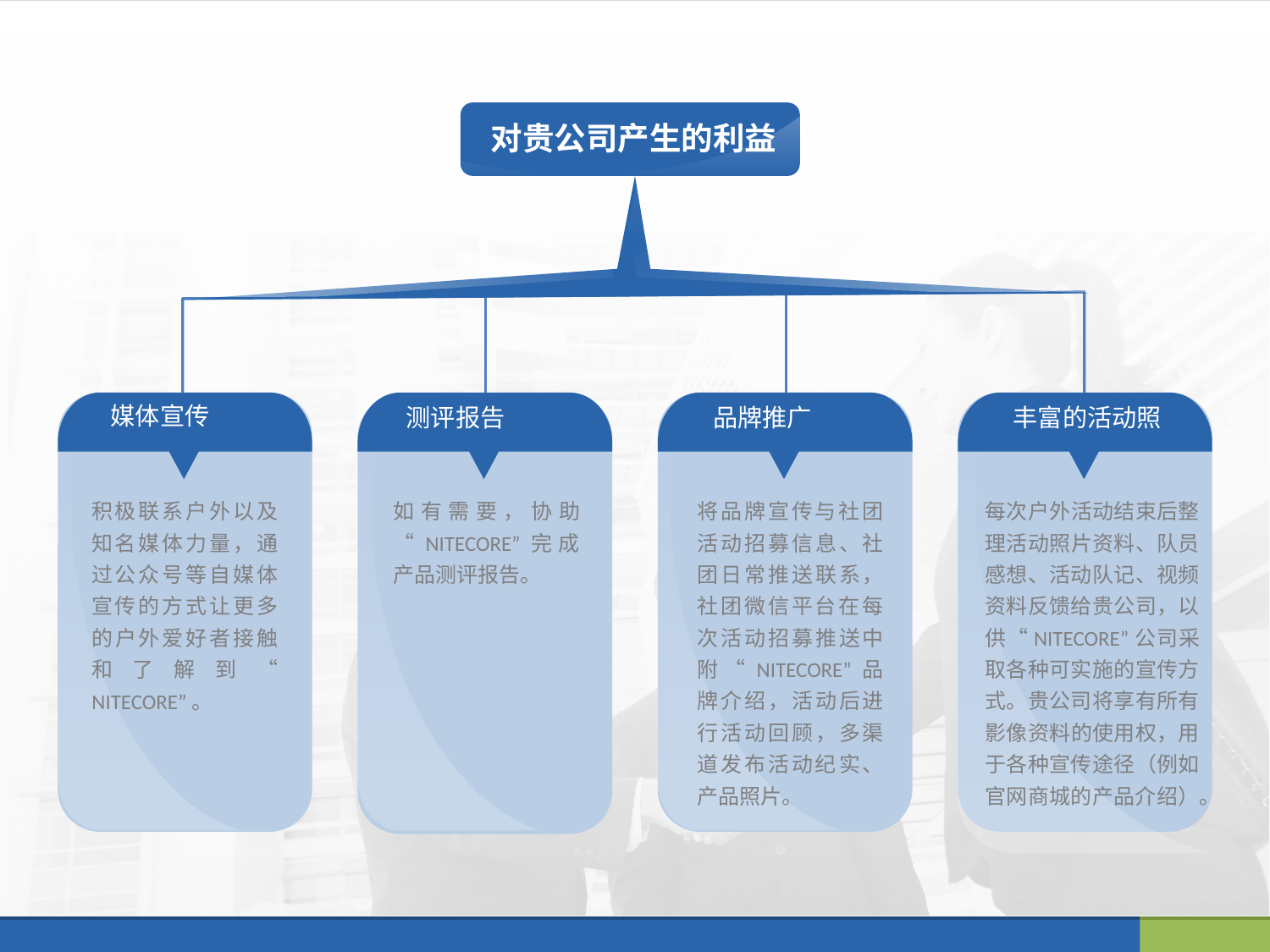

对贵公司产生的利益

 媒体宣传
积极联系户外以及知名媒体力量，通过公众号等自媒体宣传的方式让更多的户外爱好者接触和了解到“ NITECORE”。

 测评报告
如有需要，协助“NITECORE”完成产品测评报告。

 品牌推广
将品牌宣传与社团活动招募信息、社团日常推送联系，社团微信平台在每次活动招募推送中附“NITECORE”品牌介绍，活动后进行活动回顾，多渠道发布活动纪实、产品照片。

 丰富的活动照
每次户外活动结束后整理活动照片资料、队员感想、活动队记、视频资料反馈给贵公司，以供“NITECORE”公司采取各种可实施的宣传方式。贵公司将享有所有影像资料的使用权，用于各种宣传途径（例如官网商城的产品介绍）。